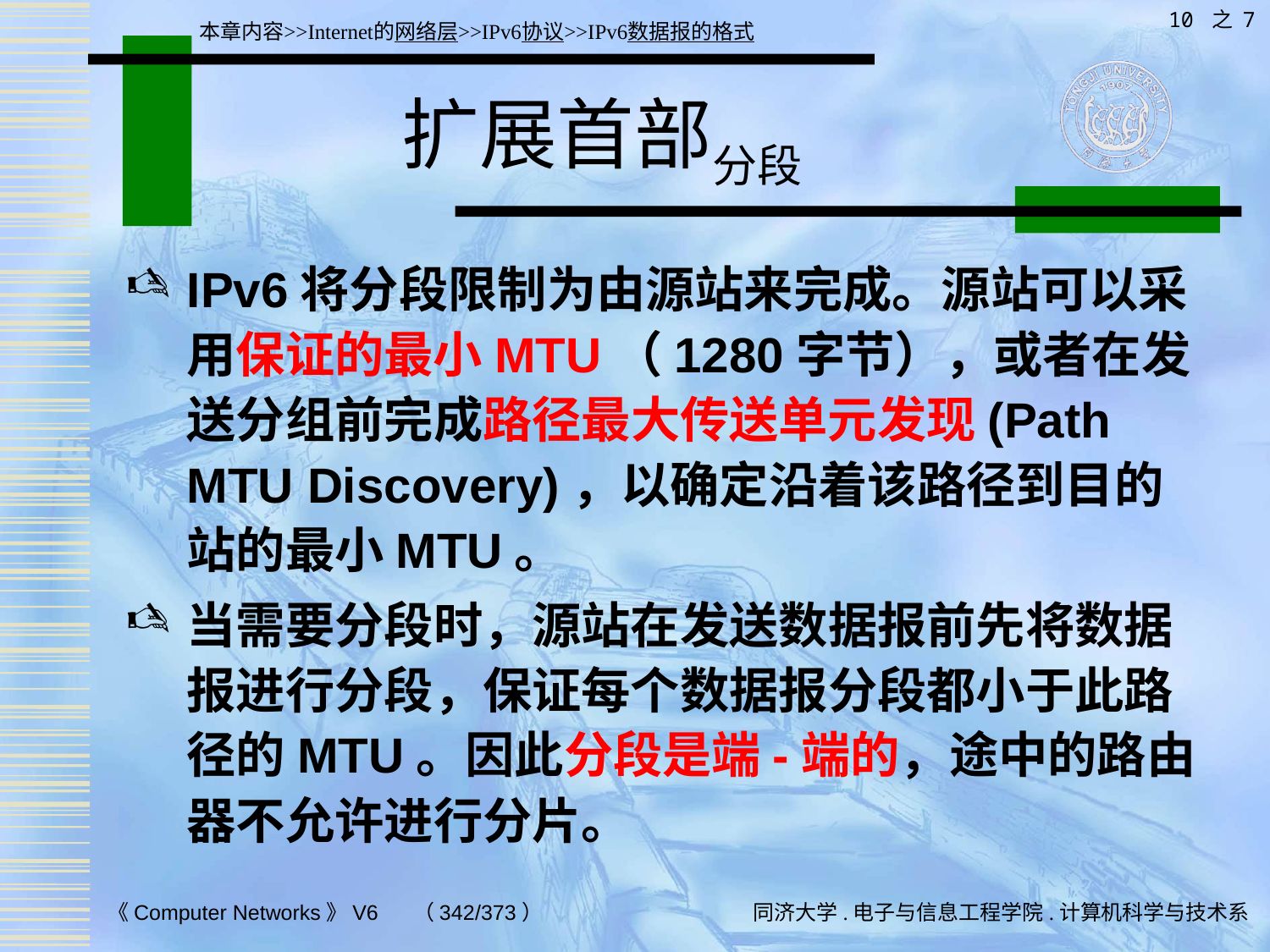

10 之 7
本章内容>>Internet的网络层>>IPv6协议>>IPv6数据报的格式
# 扩展首部分段
IPv6将分段限制为由源站来完成。源站可以采用保证的最小MTU（1280字节），或者在发送分组前完成路径最大传送单元发现(Path MTU Discovery)，以确定沿着该路径到目的站的最小MTU。
当需要分段时，源站在发送数据报前先将数据报进行分段，保证每个数据报分段都小于此路径的MTU。因此分段是端-端的，途中的路由器不允许进行分片。